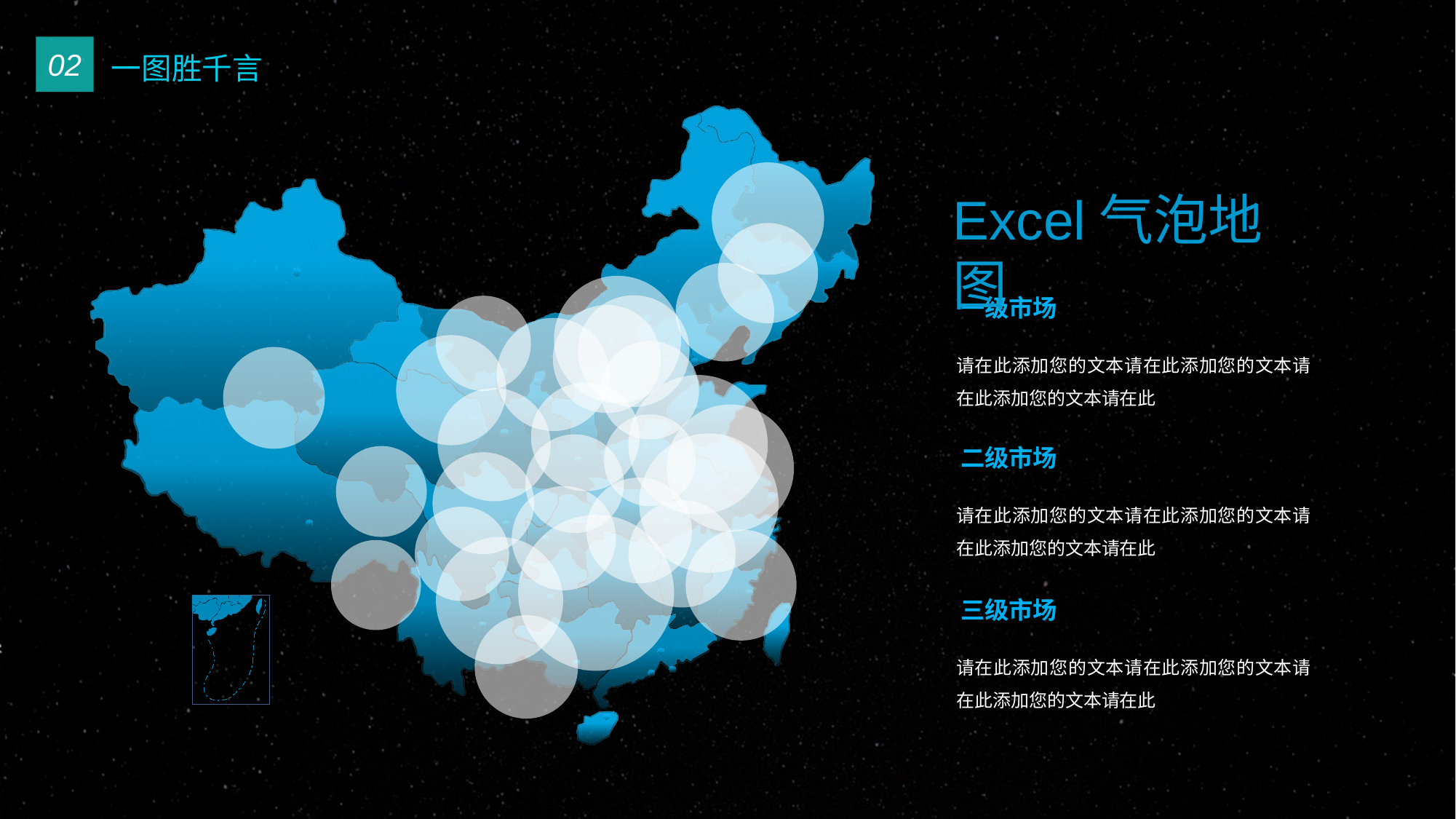

02
一图胜千言

### Chart

| Category | Y |
|---|---|

Excel气泡地图
一级市场
请在此添加您的文本请在此添加您的文本请在此添加您的文本请在此
二级市场
请在此添加您的文本请在此添加您的文本请在此添加您的文本请在此
三级市场
请在此添加您的文本请在此添加您的文本请在此添加您的文本请在此